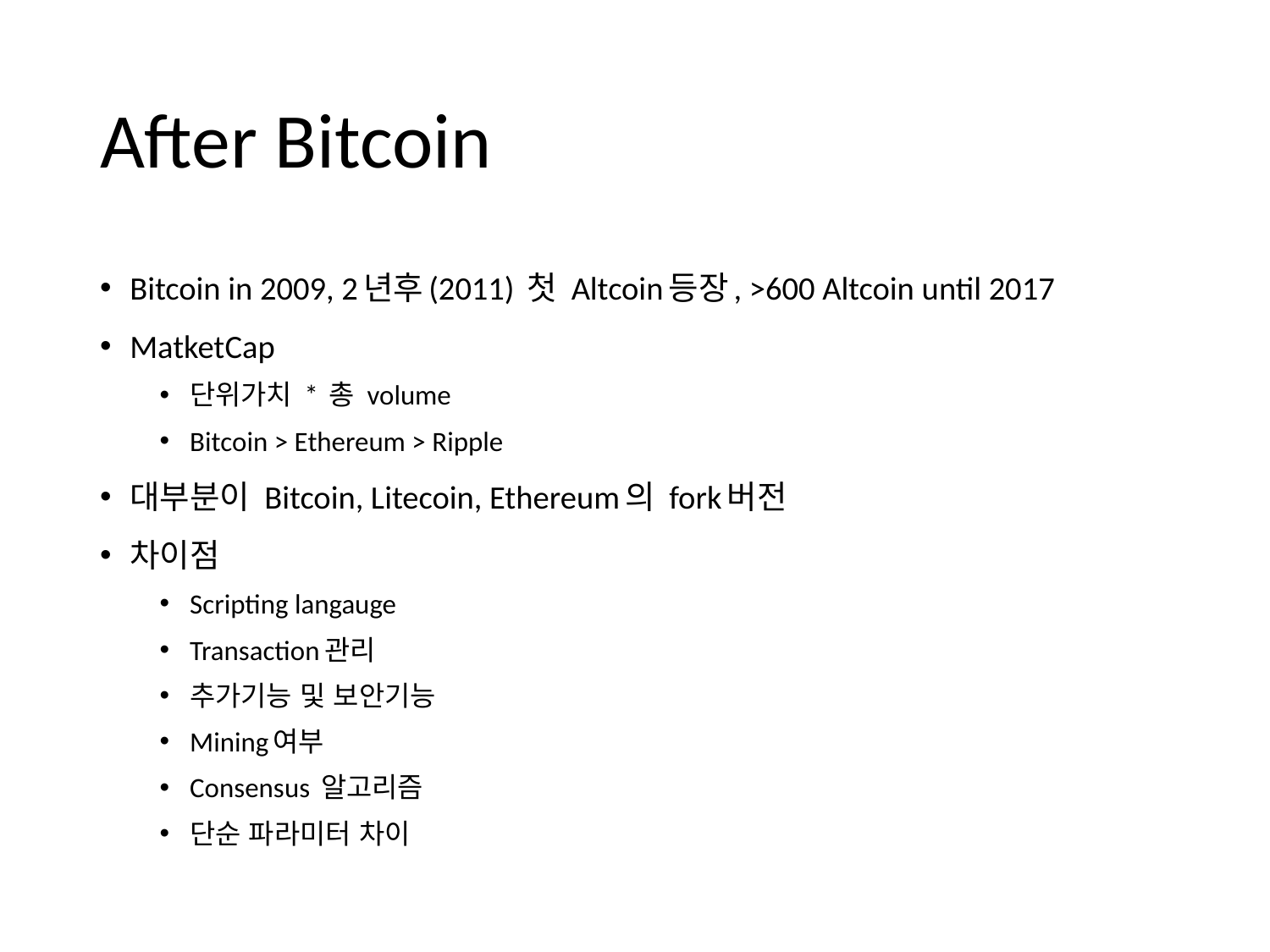

# After Bitcoin
Bitcoin in 2009, 2년후(2011) 첫 Altcoin등장, >600 Altcoin until 2017
MatketCap
단위가치 * 총 volume
Bitcoin > Ethereum > Ripple
대부분이 Bitcoin, Litecoin, Ethereum의 fork버전
차이점
Scripting langauge
Transaction관리
추가기능 및 보안기능
Mining여부
Consensus 알고리즘
단순 파라미터 차이